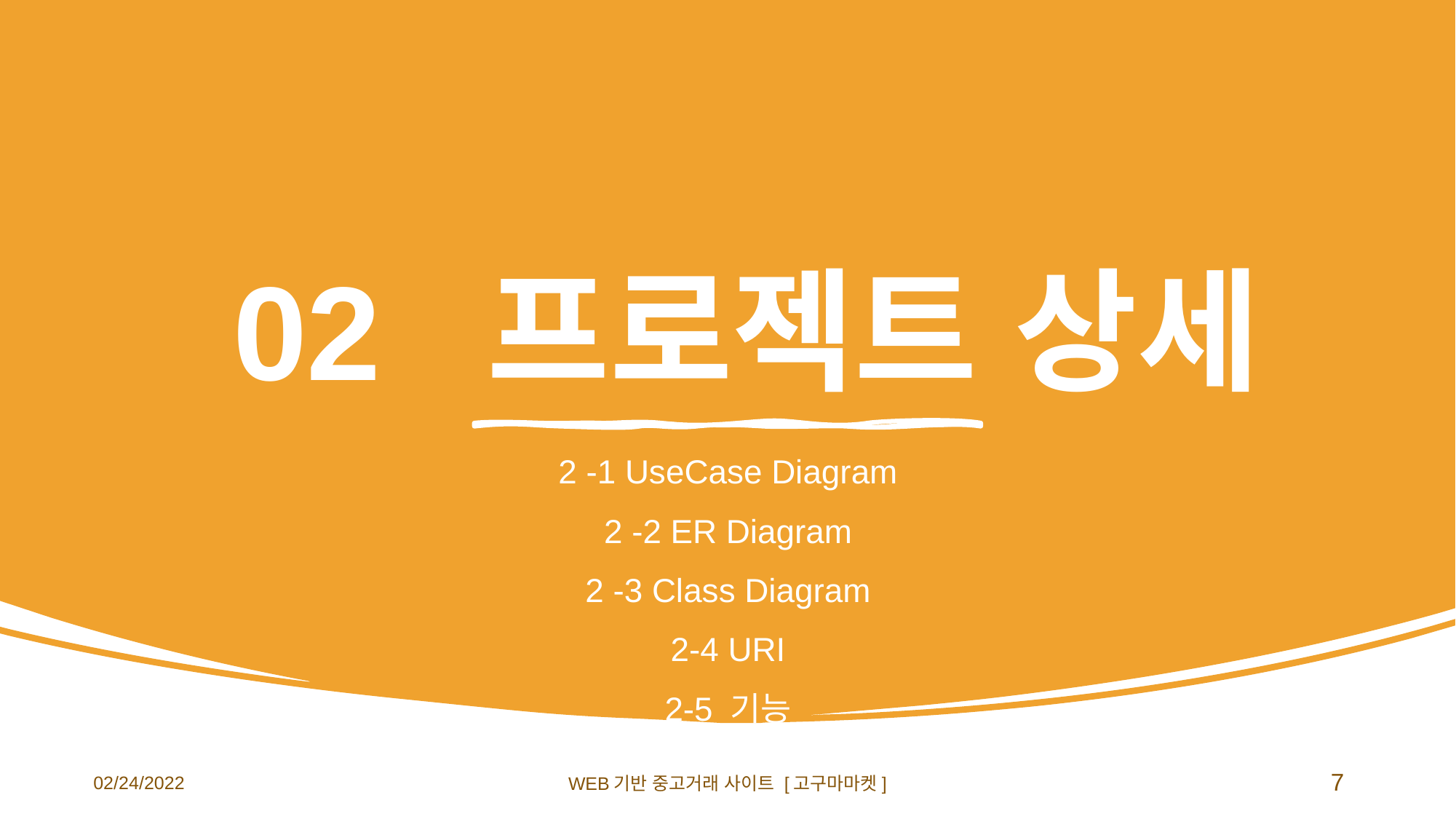

# 02  프로젝트 상세
2 -1 UseCase Diagram
2 -2 ER Diagram
2 -3 Class Diagram
2-4 URI
2-5 기능

7
02/24/2022
WEB기반 중고거래 사이트 [고구마마켓]